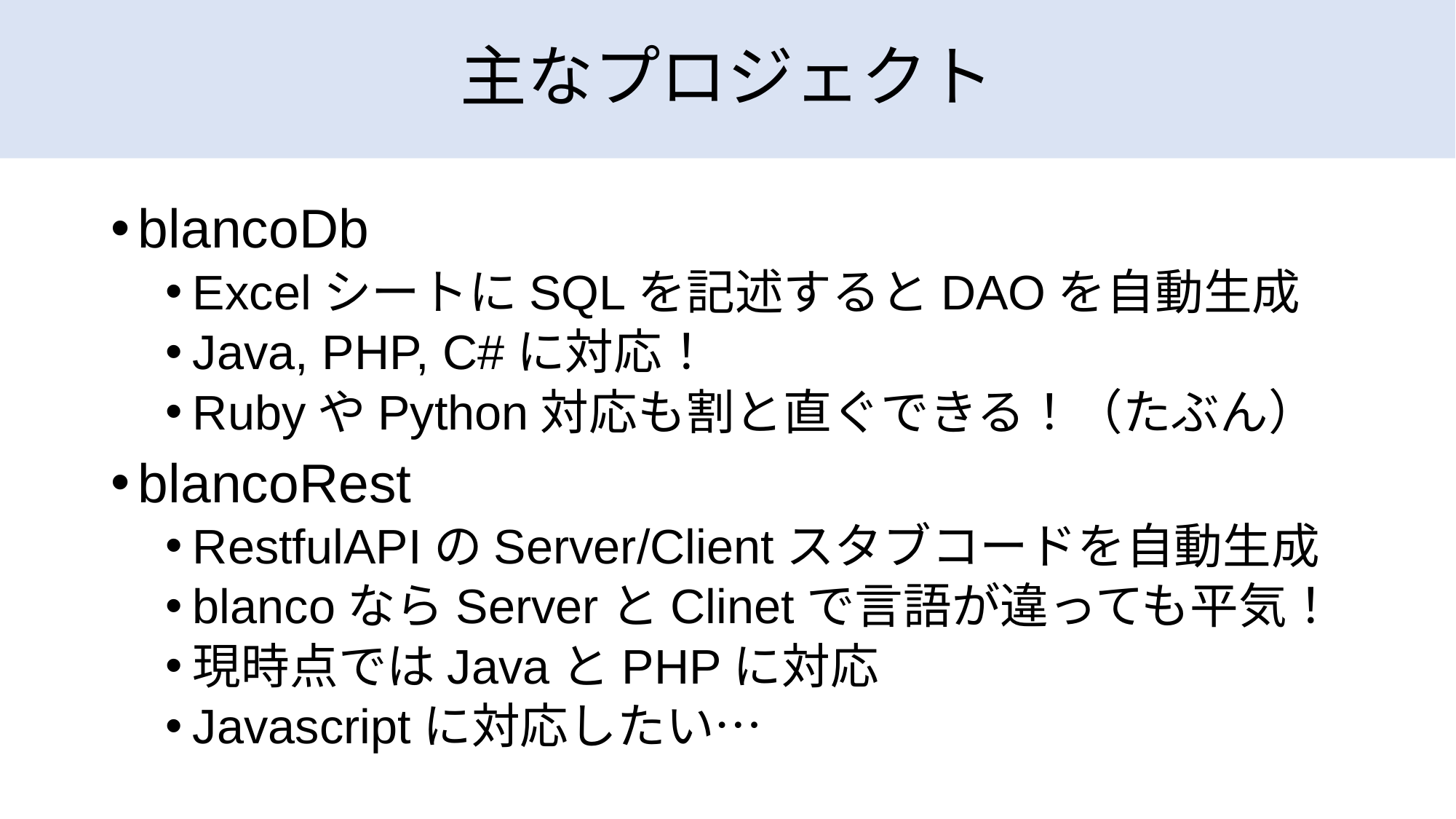

主なプロジェクト
blancoDb
ExcelシートにSQLを記述するとDAOを自動生成
Java, PHP, C#に対応！
RubyやPython対応も割と直ぐできる！（たぶん）
blancoRest
RestfulAPIのServer/Clientスタブコードを自動生成
blancoならServerとClinetで言語が違っても平気！
現時点ではJavaとPHPに対応
Javascriptに対応したい…